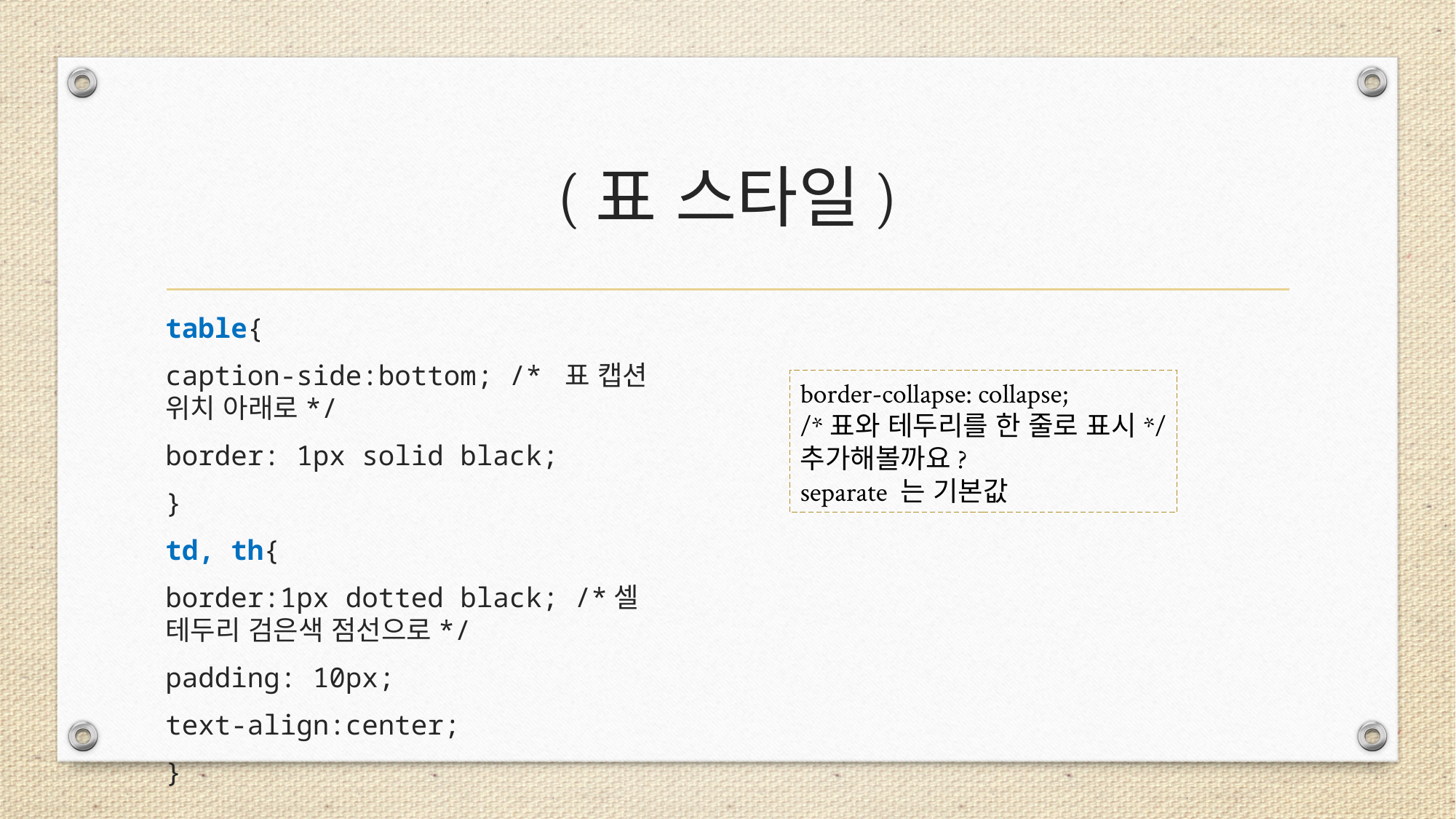

# (표 스타일)
table{
caption-side:bottom; /* 표 캡션 위치 아래로*/
border: 1px solid black;
}
td, th{
border:1px dotted black; /*셀 테두리 검은색 점선으로*/
padding: 10px;
text-align:center;
}
border-collapse: collapse;
/*표와 테두리를 한 줄로 표시*/
추가해볼까요?
separate 는 기본값